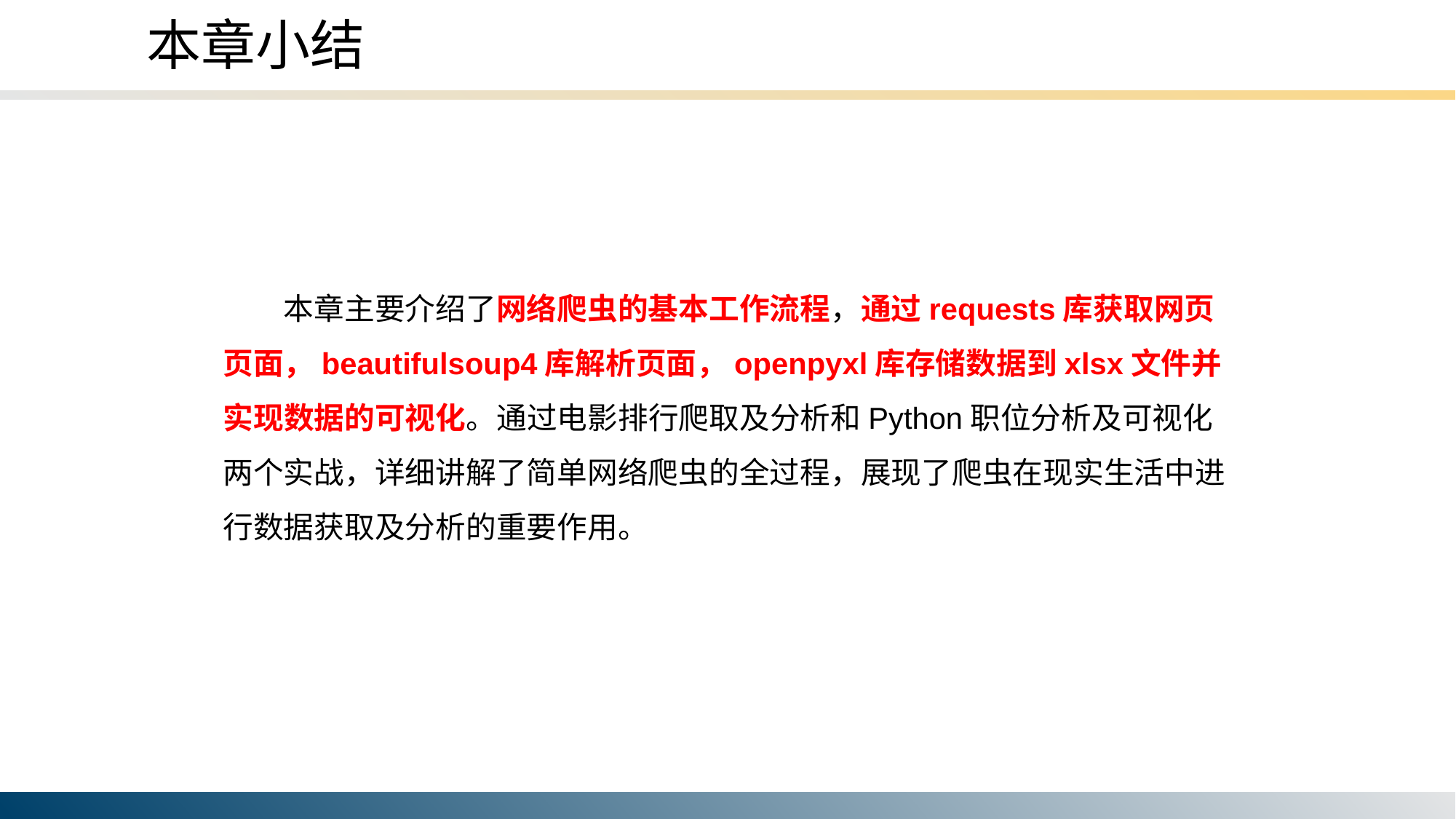

本章小结
本章主要介绍了网络爬虫的基本工作流程，通过requests库获取网页页面，beautifulsoup4库解析页面，openpyxl库存储数据到xlsx文件并实现数据的可视化。通过电影排行爬取及分析和Python职位分析及可视化两个实战，详细讲解了简单网络爬虫的全过程，展现了爬虫在现实生活中进行数据获取及分析的重要作用。